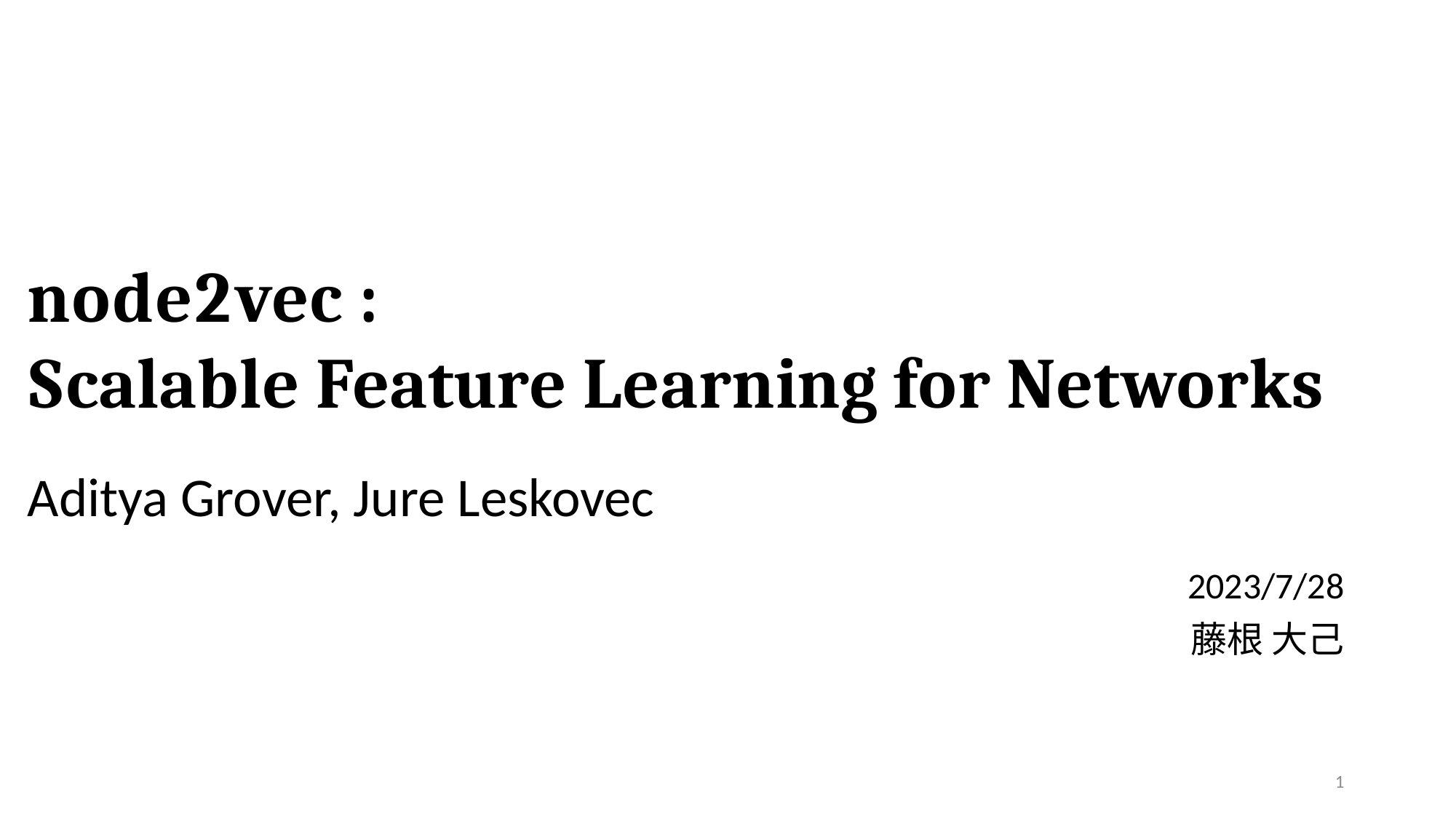

# node2vec : Scalable Feature Learning for Networks
Aditya Grover, Jure Leskovec
2023/7/28
藤根 大己
1